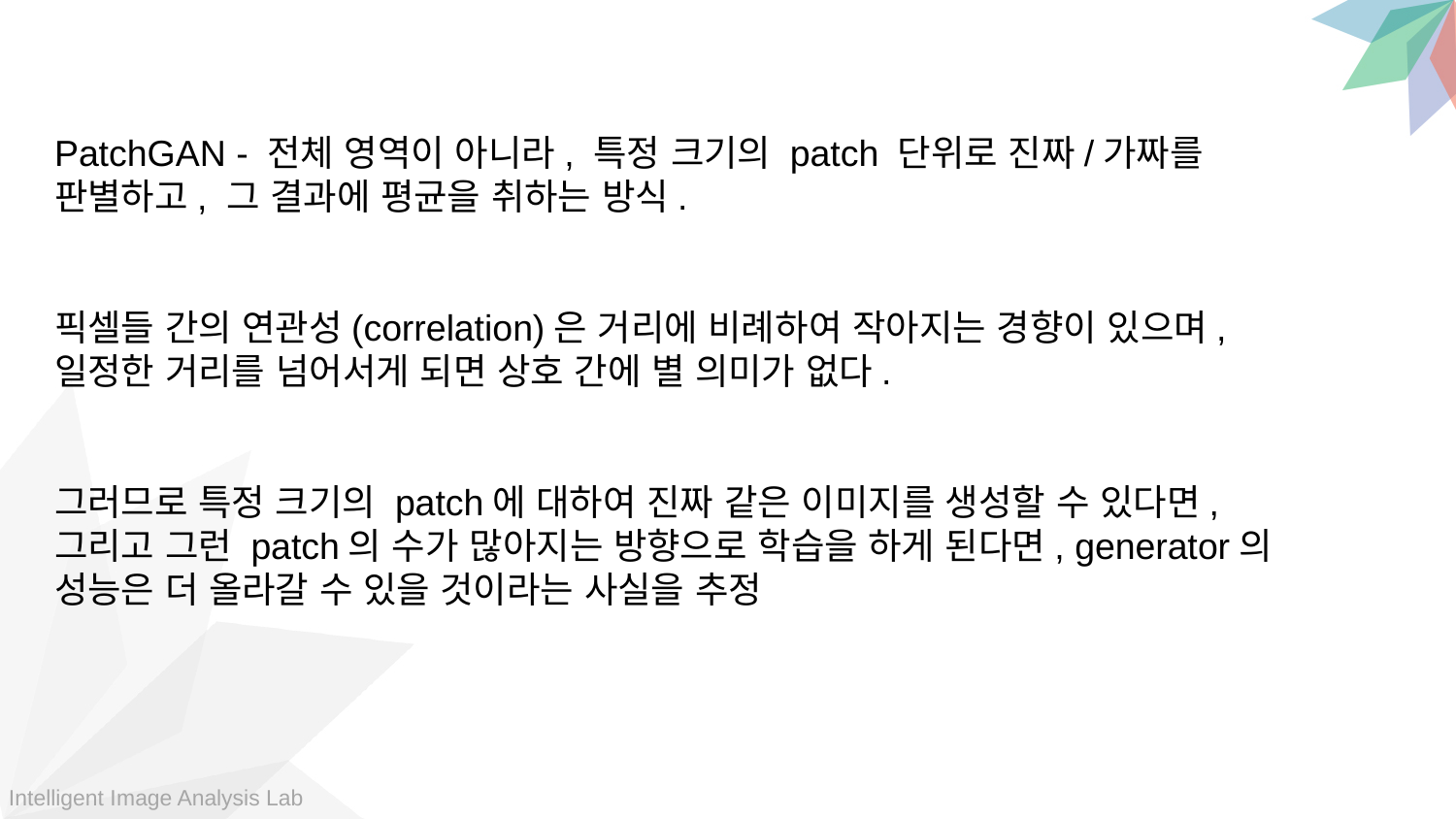

PatchGAN - 전체 영역이 아니라, 특정 크기의 patch 단위로 진짜/가짜를 판별하고, 그 결과에 평균을 취하는 방식.

픽셀들 간의 연관성(correlation)은 거리에 비례하여 작아지는 경향이 있으며, 일정한 거리를 넘어서게 되면 상호 간에 별 의미가 없다.

그러므로 특정 크기의 patch에 대하여 진짜 같은 이미지를 생성할 수 있다면, 그리고 그런 patch의 수가 많아지는 방향으로 학습을 하게 된다면, generator의 성능은 더 올라갈 수 있을 것이라는 사실을 추정